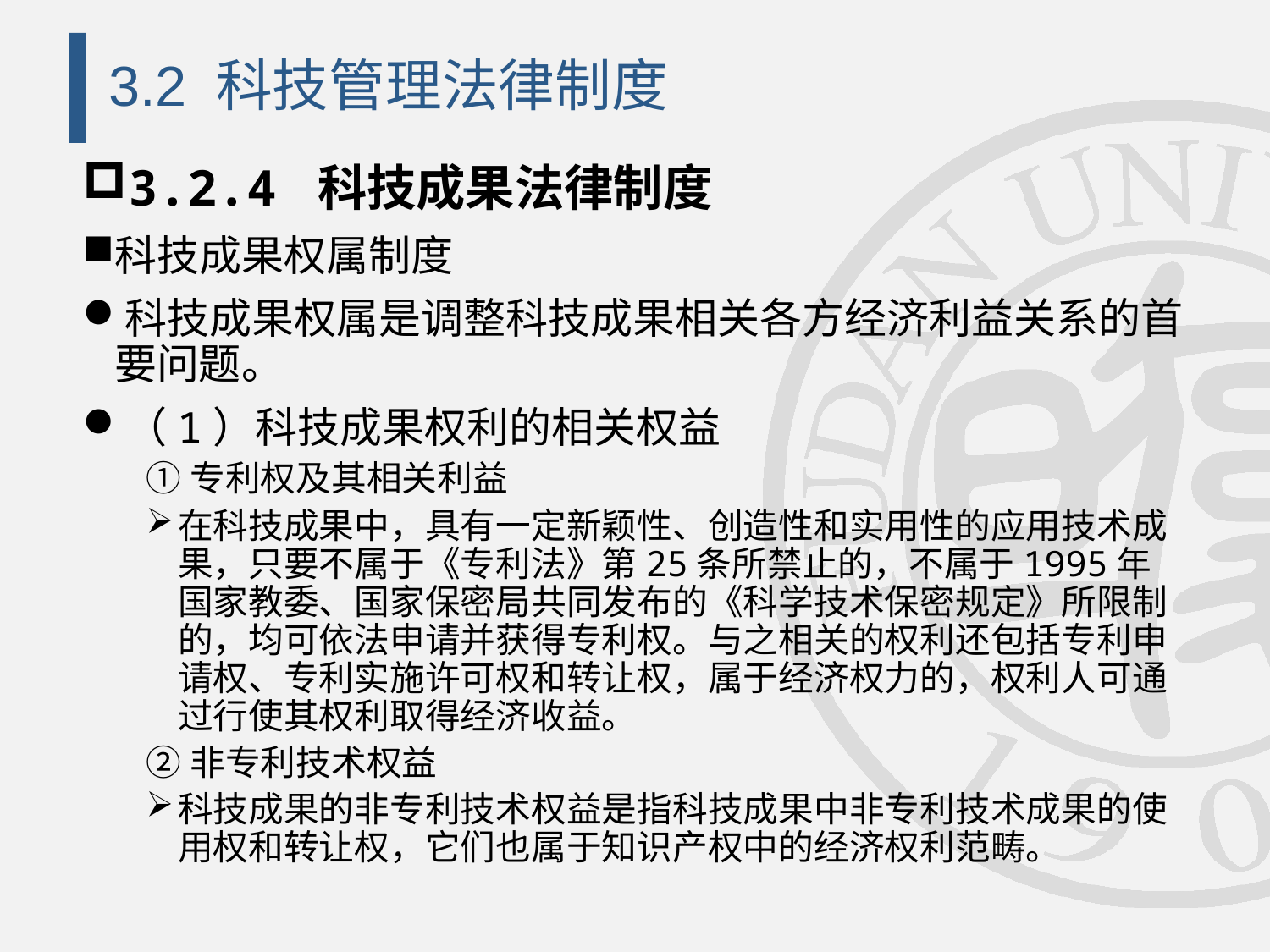

# 3.2 科技管理法律制度
3.2.4 科技成果法律制度
科技成果权属制度
科技成果权属是调整科技成果相关各方经济利益关系的首要问题。
（1）科技成果权利的相关权益
①专利权及其相关利益
在科技成果中，具有一定新颖性、创造性和实用性的应用技术成果，只要不属于《专利法》第25条所禁止的，不属于1995年国家教委、国家保密局共同发布的《科学技术保密规定》所限制的，均可依法申请并获得专利权。与之相关的权利还包括专利申请权、专利实施许可权和转让权，属于经济权力的，权利人可通过行使其权利取得经济收益。
②非专利技术权益
科技成果的非专利技术权益是指科技成果中非专利技术成果的使用权和转让权，它们也属于知识产权中的经济权利范畴。